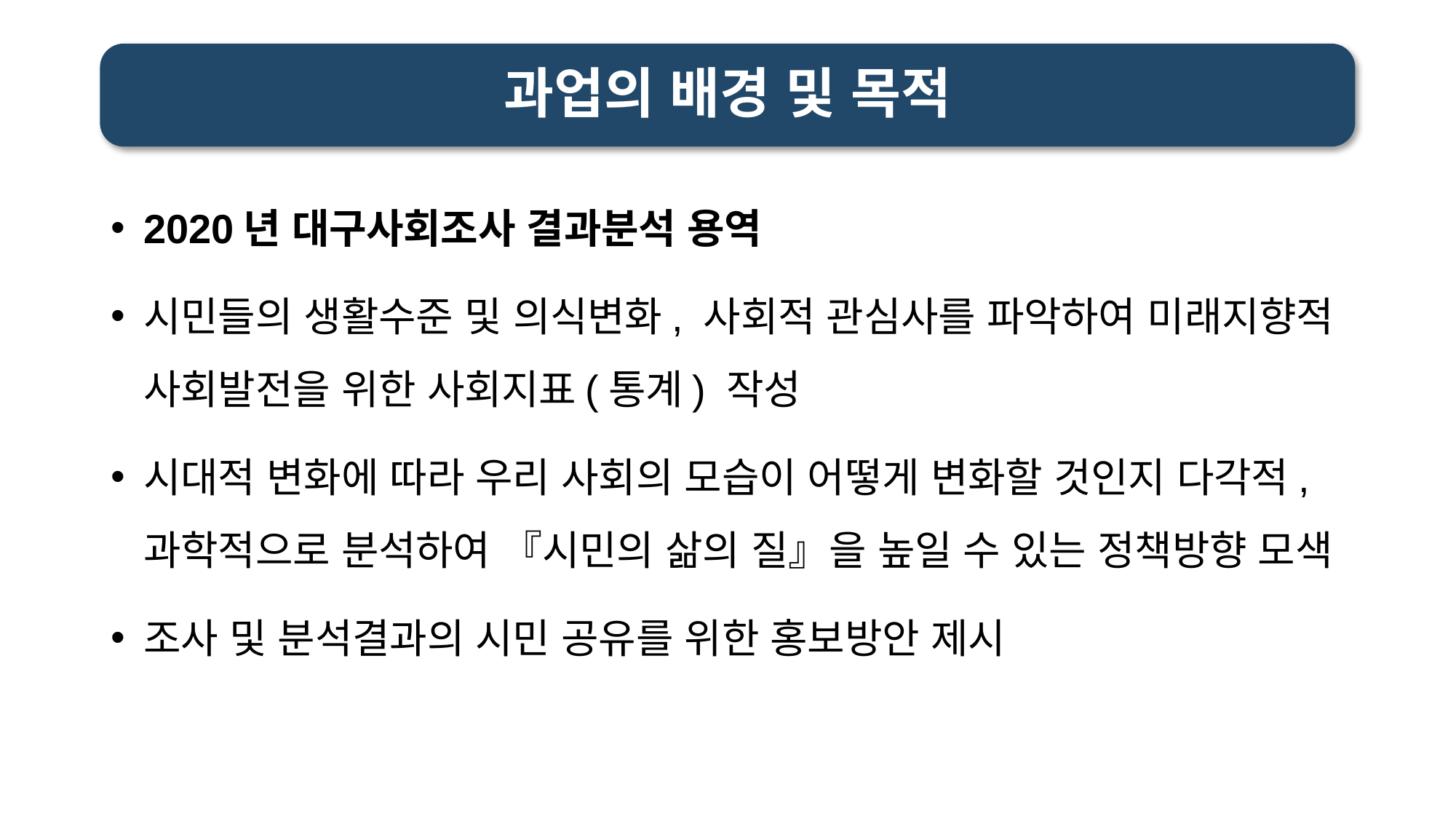

# 과업의 배경 및 목적
2020년 대구사회조사 결과분석 용역
시민들의 생활수준 및 의식변화, 사회적 관심사를 파악하여 미래지향적 사회발전을 위한 사회지표(통계) 작성
시대적 변화에 따라 우리 사회의 모습이 어떻게 변화할 것인지 다각적, 과학적으로 분석하여 『시민의 삶의 질』을 높일 수 있는 정책방향 모색
조사 및 분석결과의 시민 공유를 위한 홍보방안 제시